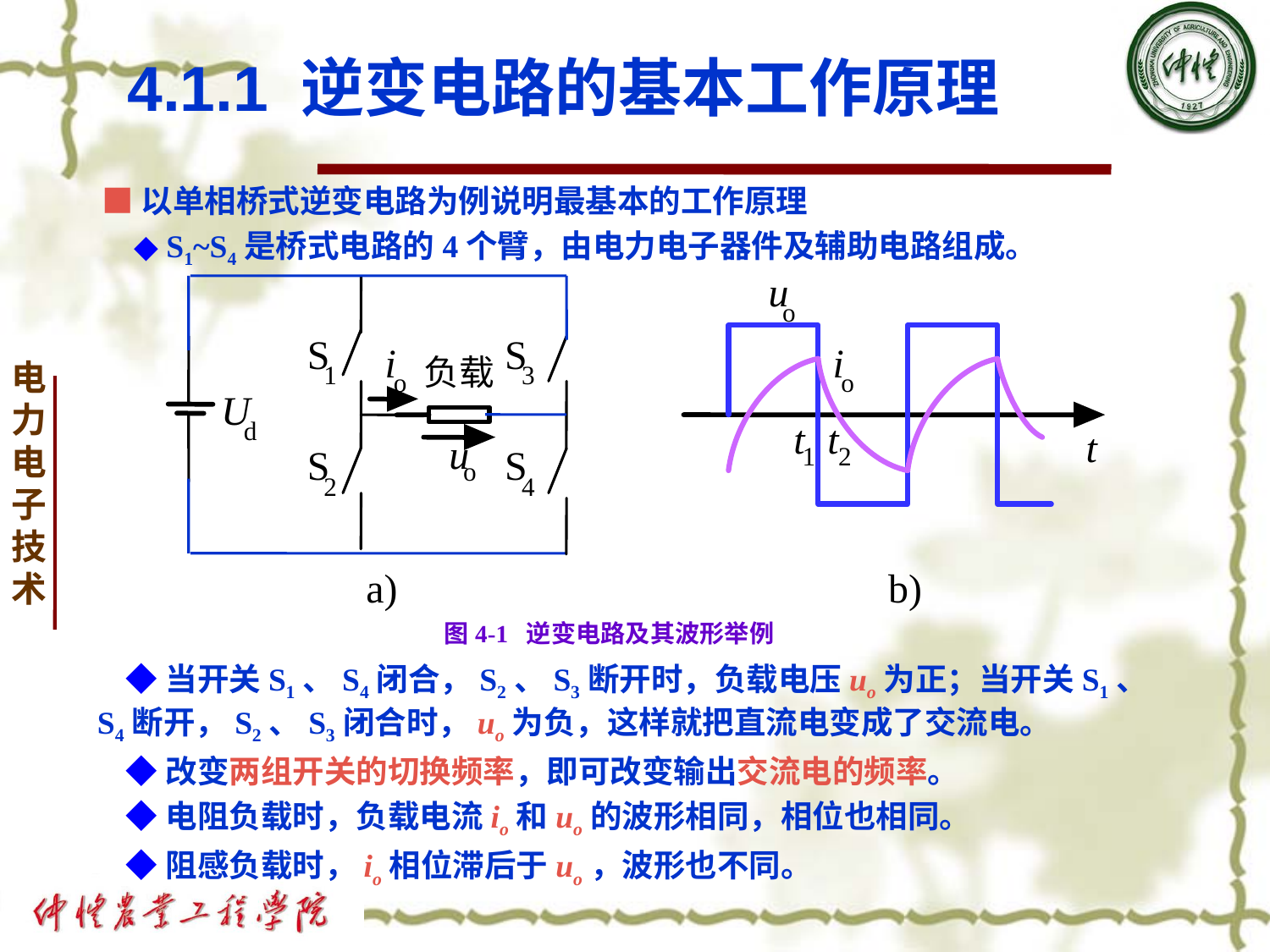

# 4.1.1 逆变电路的基本工作原理
■以单相桥式逆变电路为例说明最基本的工作原理
    ◆ S1~S4是桥式电路的4个臂，由电力电子器件及辅助电路组成。

u

o

S
S

i
i
负载
1
3

o
o

U

d
t
t

t

u

S
S
1
2

o
2
4

a)
b)
图4-1  逆变电路及其波形举例
    ◆当开关S1、S4闭合，S2、S3断开时，负载电压uo为正；当开关S1、S4断开，S2、S3闭合时，uo为负，这样就把直流电变成了交流电。
    ◆改变两组开关的切换频率，即可改变输出交流电的频率。
    ◆电阻负载时，负载电流io和uo的波形相同，相位也相同。
    ◆阻感负载时，io相位滞后于uo，波形也不同。